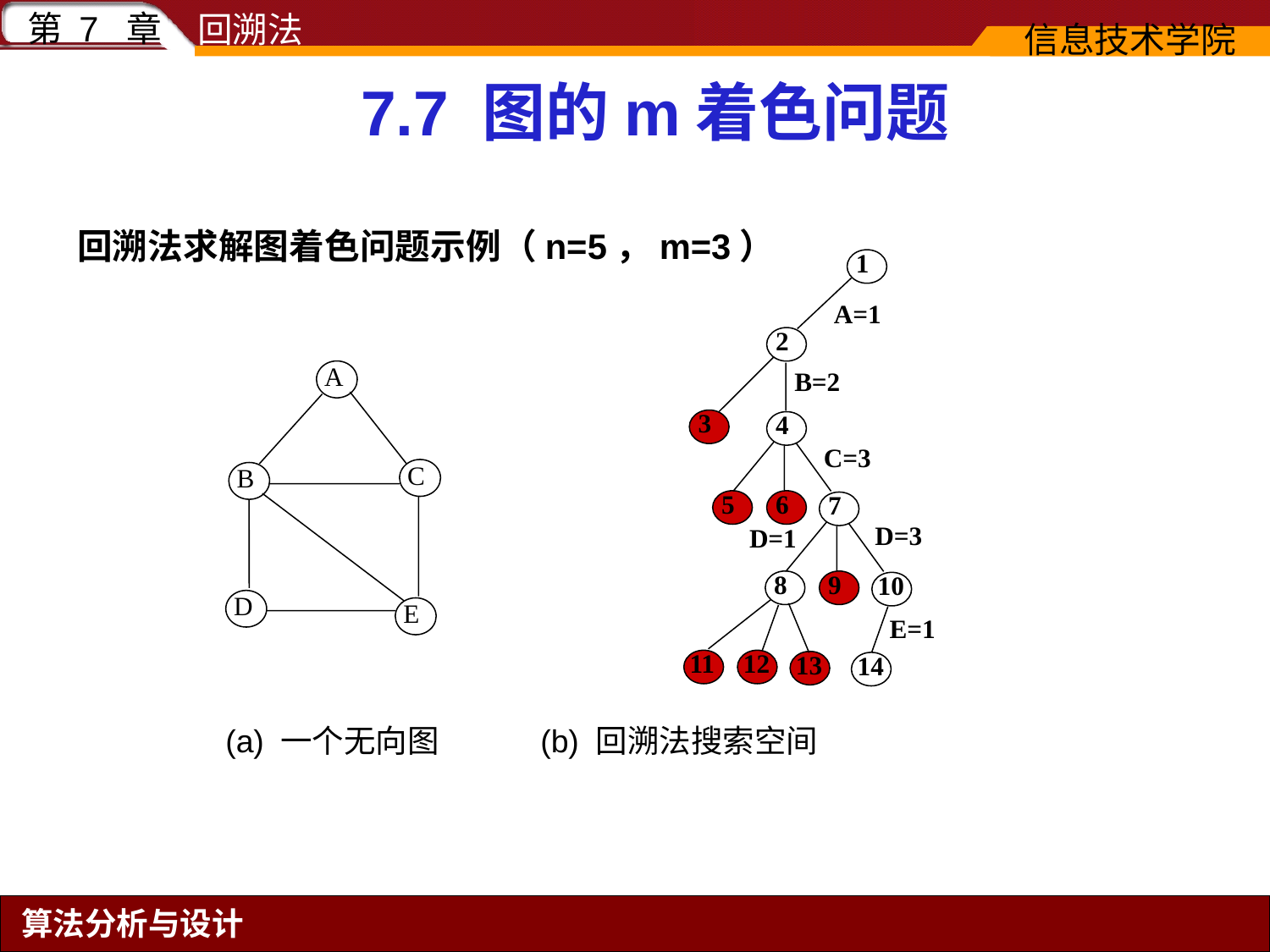

# 7.7 图的m着色问题
回溯法求解图着色问题示例（n=5，m=3）
1

A=1
2

A

B=2

3
4

C=3
C
B

5
6
7

D=3

D=1
8
9
10
D
E

E=1
11
12
13
14
(a) 一个无向图             (b) 回溯法搜索空间